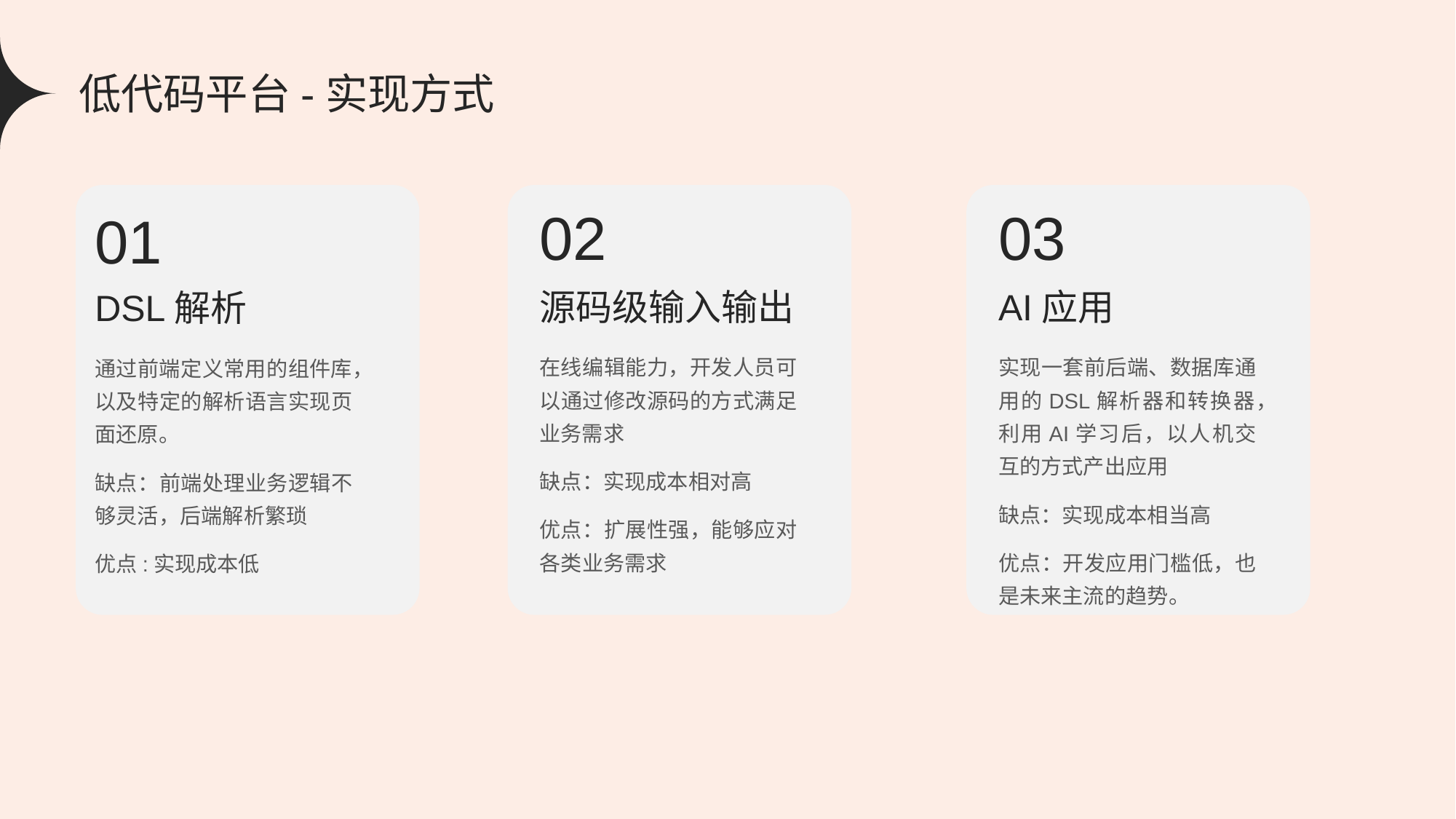

低代码平台-实现方式

02
03
01
源码级输入输出
AI应用
DSL解析
在线编辑能力，开发人员可以通过修改源码的方式满足业务需求
缺点：实现成本相对高
优点：扩展性强，能够应对各类业务需求
实现一套前后端、数据库通用的DSL解析器和转换器，利用AI学习后，以人机交互的方式产出应用
缺点：实现成本相当高
优点：开发应用门槛低，也是未来主流的趋势。
通过前端定义常用的组件库，以及特定的解析语言实现页面还原。
缺点：前端处理业务逻辑不够灵活，后端解析繁琐
优点:实现成本低